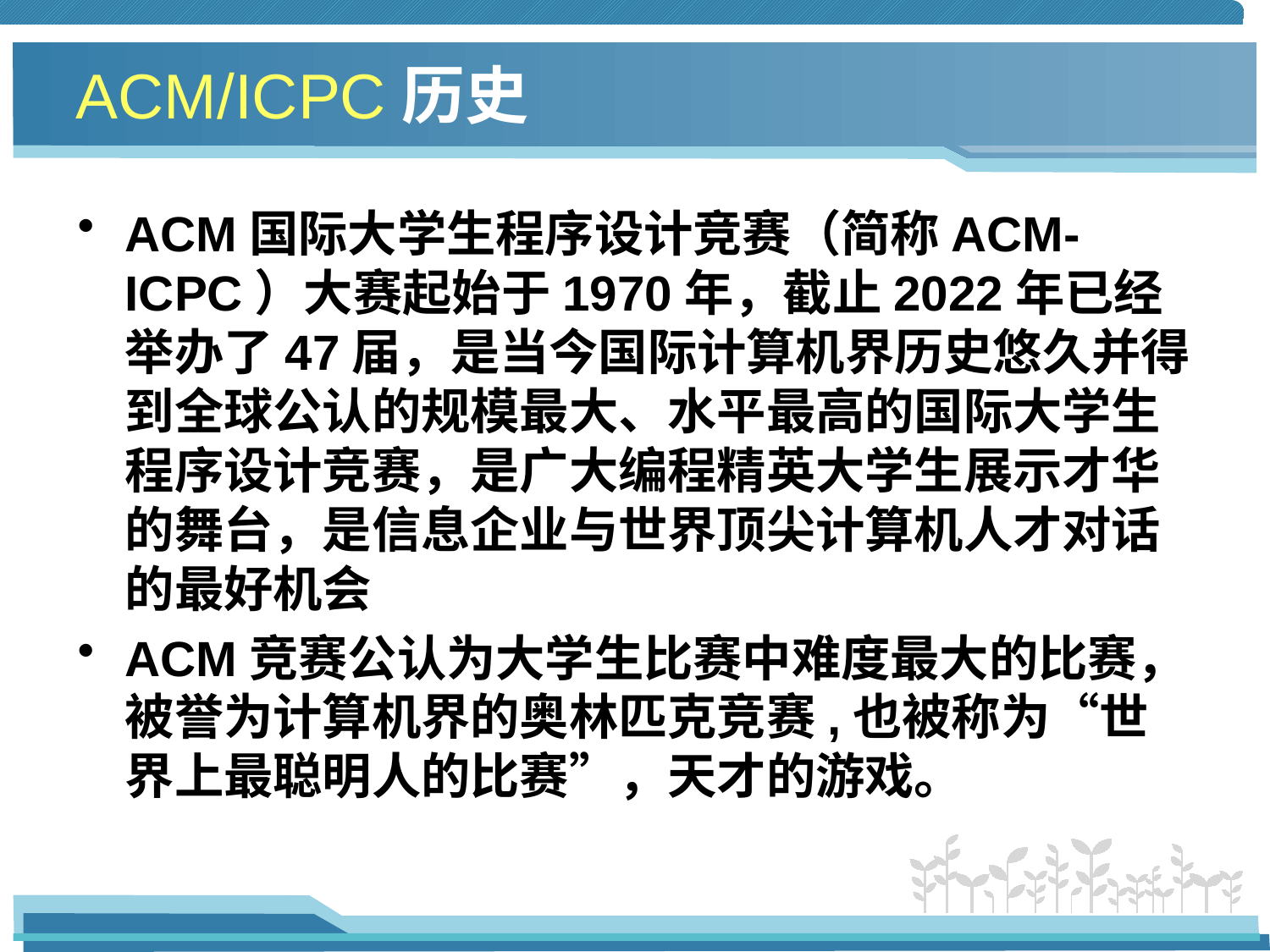

# ACM/ICPC历史
ACM国际大学生程序设计竞赛（简称ACM-ICPC）大赛起始于1970年，截止2022年已经举办了47届，是当今国际计算机界历史悠久并得到全球公认的规模最大、水平最高的国际大学生程序设计竞赛，是广大编程精英大学生展示才华的舞台，是信息企业与世界顶尖计算机人才对话的最好机会
ACM竞赛公认为大学生比赛中难度最大的比赛，被誉为计算机界的奥林匹克竞赛,也被称为“世界上最聪明人的比赛”，天才的游戏。